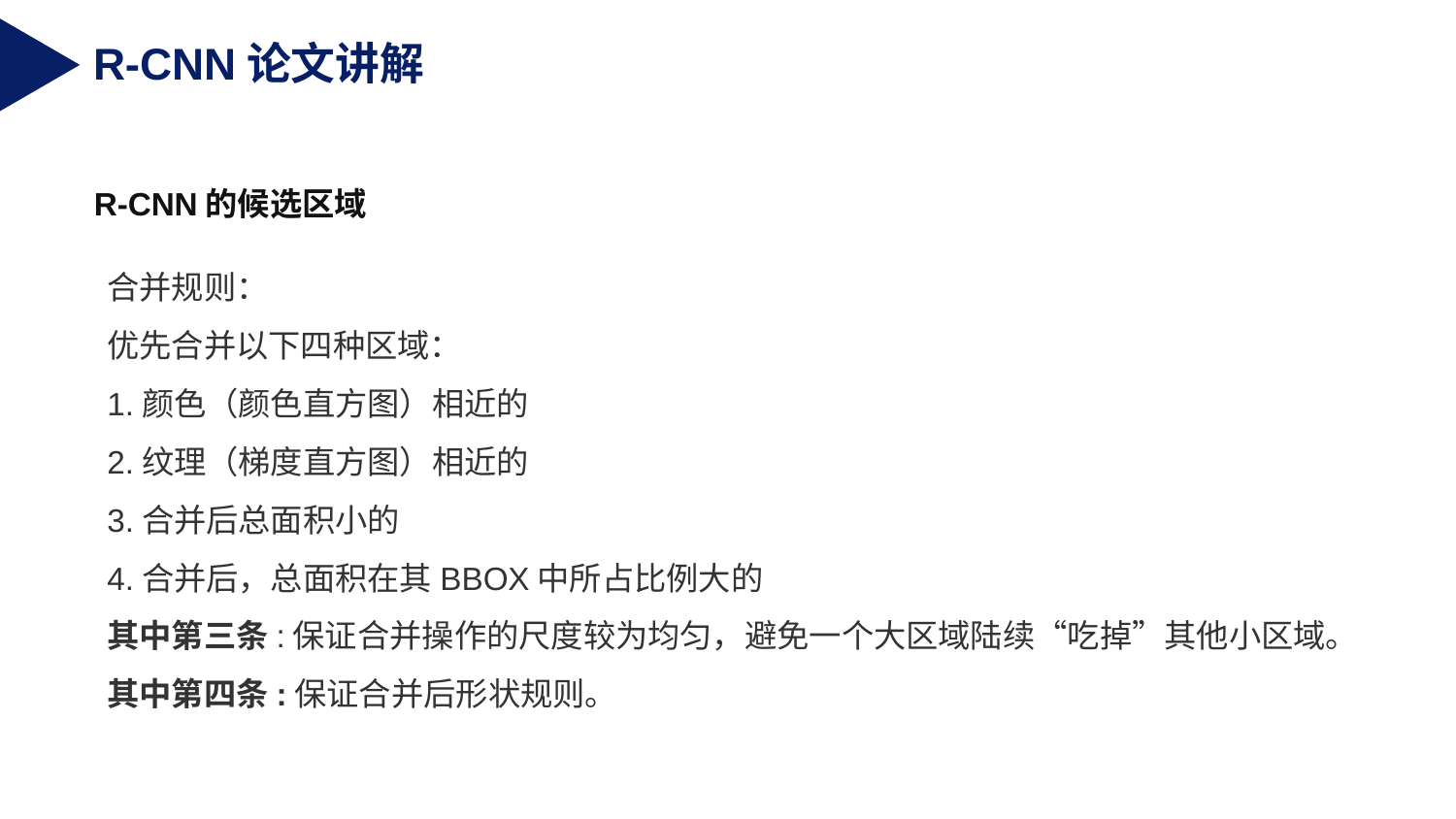

R-CNN论文讲解
R-CNN的候选区域
合并规则：
优先合并以下四种区域： 
1.颜色（颜色直方图）相近的 
2.纹理（梯度直方图）相近的 
3.合并后总面积小的 
4.合并后，总面积在其BBOX中所占比例大的
其中第三条:保证合并操作的尺度较为均匀，避免一个大区域陆续“吃掉”其他小区域。
其中第四条:保证合并后形状规则。